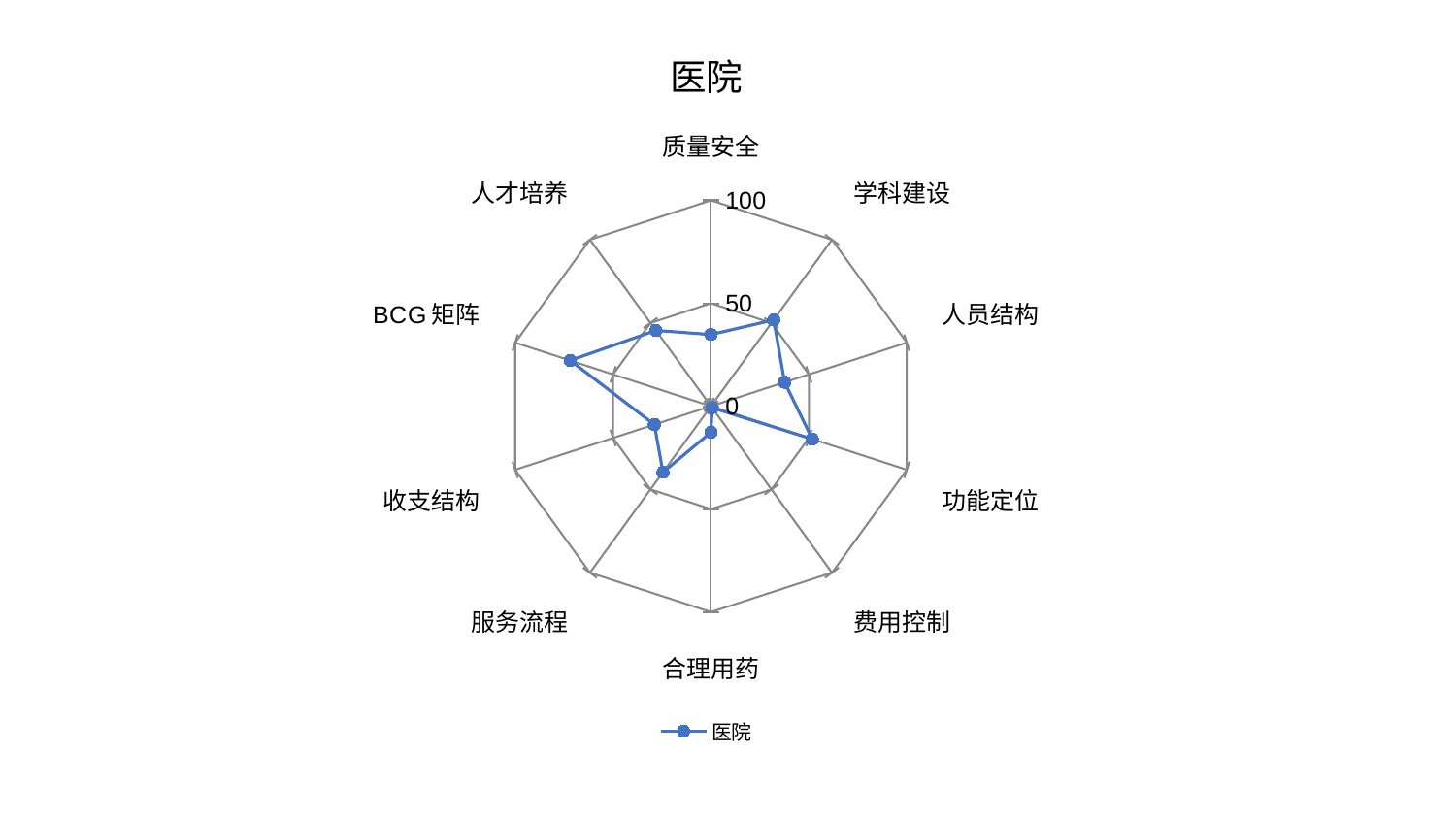

### Chart: 医院

| Category | 医院 |
|---|---|
| 质量安全 | 34.82145332245055 |
| 学科建设 | 51.822576313080894 |
| 人员结构 | 37.6433262736596 |
| 功能定位 | 51.752753345147454 |
| 费用控制 | 0.9482707581206107 |
| 合理用药 | 12.713075699649933 |
| 服务流程 | 39.70483059370011 |
| 收支结构 | 28.906194371338202 |
| BCG矩阵 | 71.8993781274222 |
| 人才培养 | 45.51402821105892 |
149